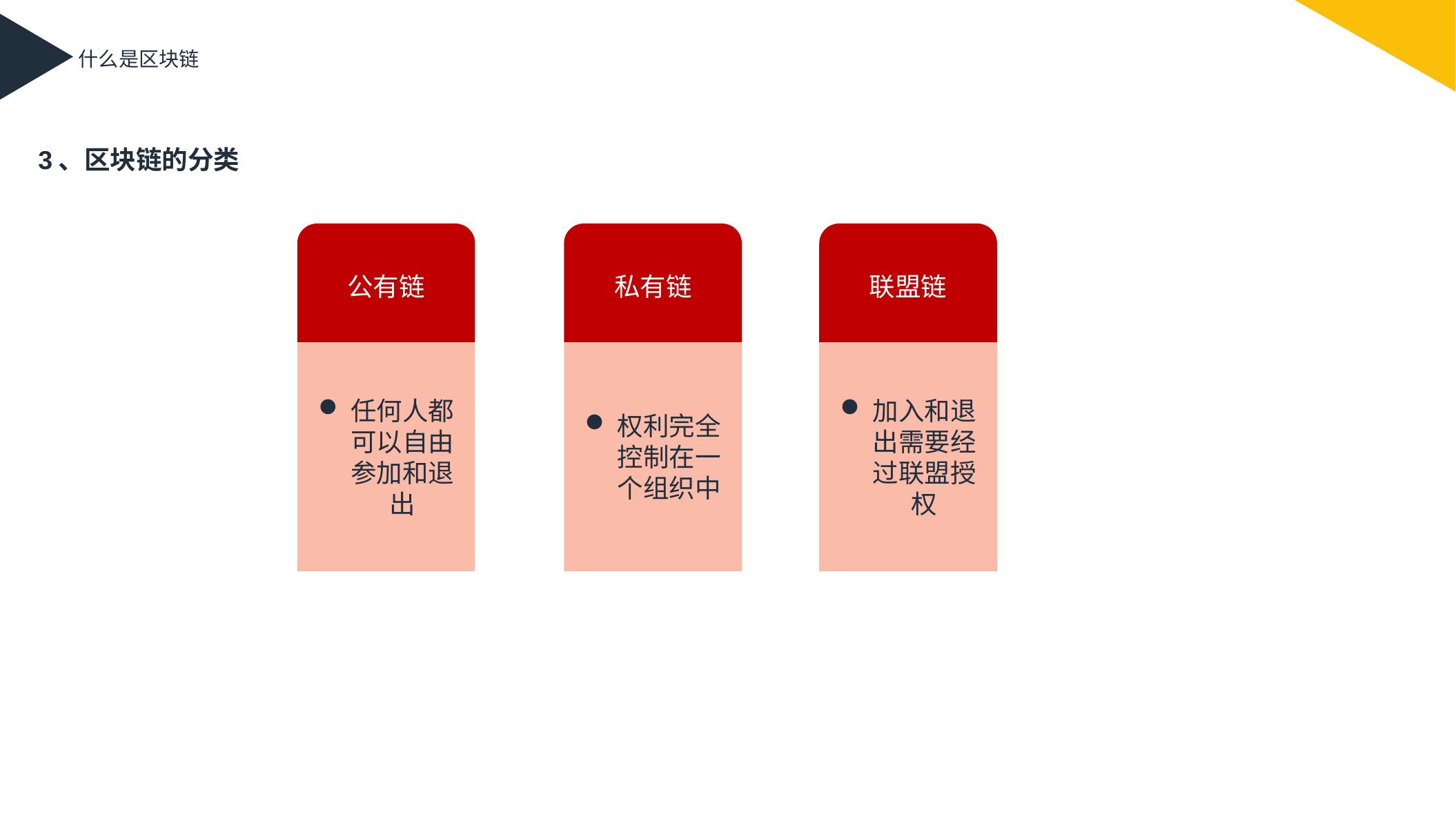

什么是区块链
3、区块链的分类
公有链
任何人都可以自由参加和退出
私有链
权利完全控制在一个组织中
联盟链
加入和退出需要经过联盟授权